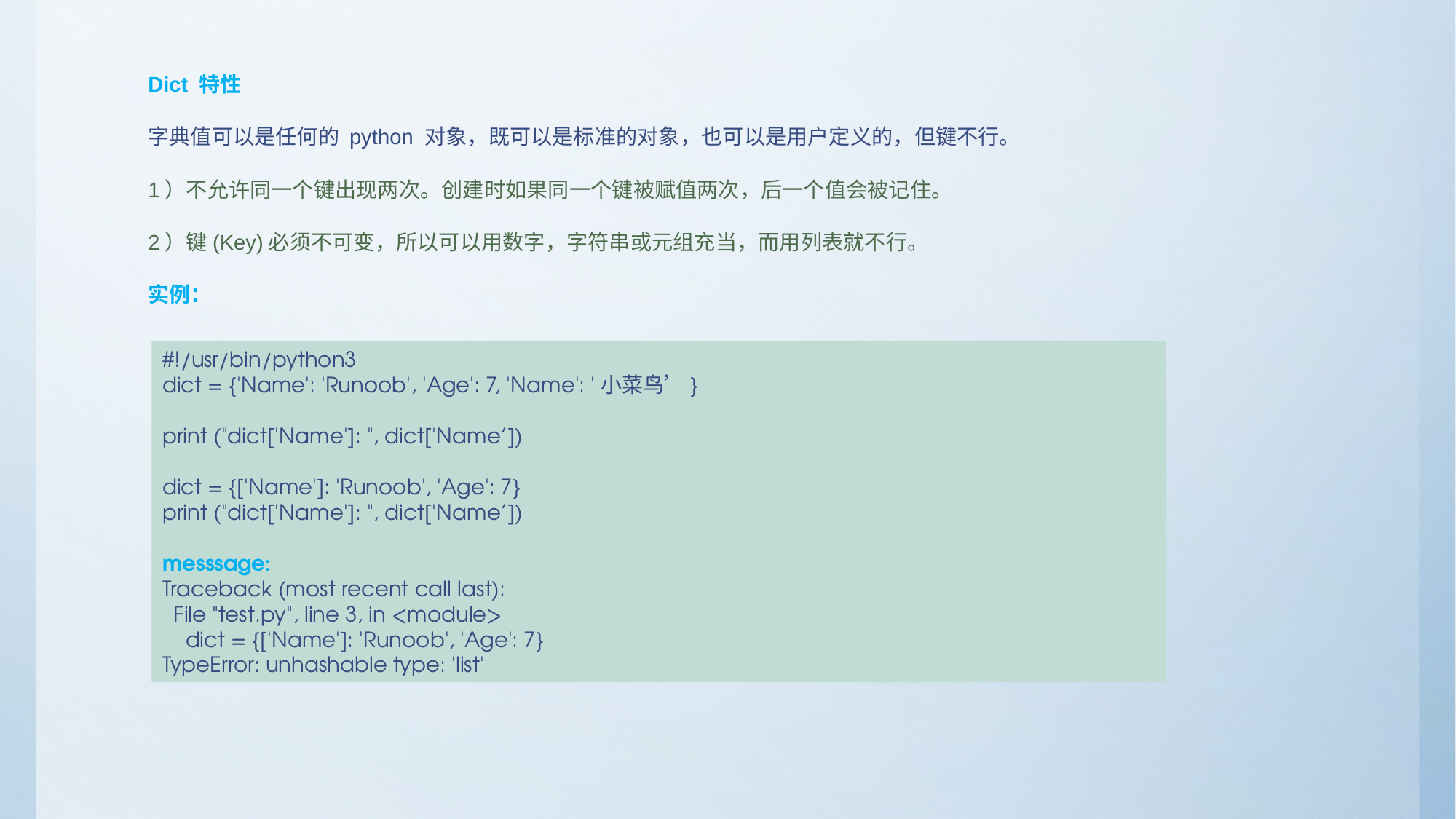

Dict 特性
字典值可以是任何的 python 对象，既可以是标准的对象，也可以是用户定义的，但键不行。
1）不允许同一个键出现两次。创建时如果同一个键被赋值两次，后一个值会被记住。
2）键(Key)必须不可变，所以可以用数字，字符串或元组充当，而用列表就不行。
实例：

#!/usr/bin/python3
dict = {'Name': 'Runoob', 'Age': 7, 'Name': '小菜鸟’}

print ("dict['Name']: ", dict['Name’])

dict = {['Name']: 'Runoob', 'Age': 7}
print ("dict['Name']: ", dict['Name’])

messsage:
Traceback (most recent call last):
  File "test.py", line 3, in <module>
    dict = {['Name']: 'Runoob', 'Age': 7}
TypeError: unhashable type: 'list'